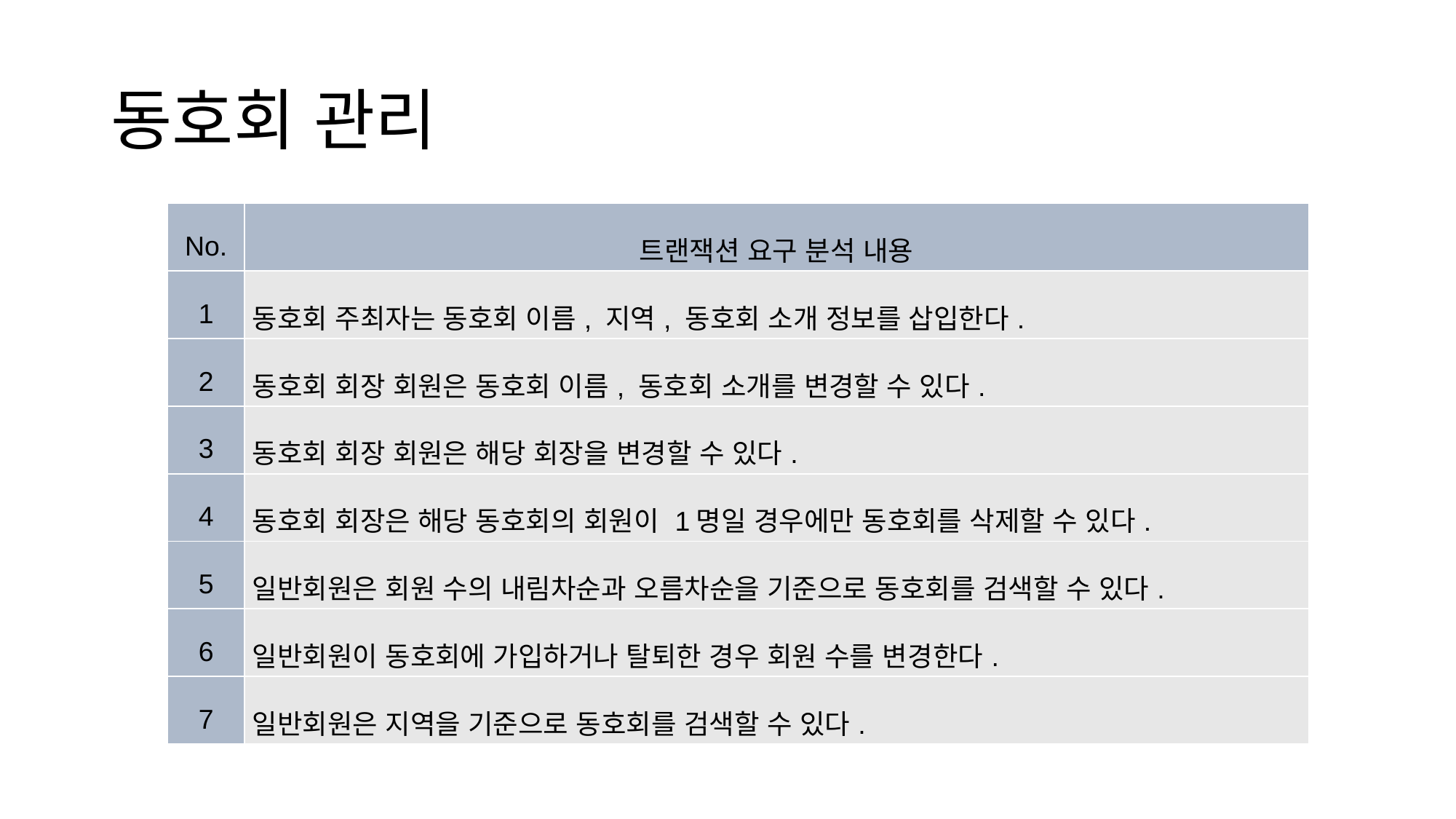

# 동호회 관리
| No. | 트랜잭션 요구 분석 내용 |
| --- | --- |
| 1 | 동호회 주최자는 동호회 이름, 지역, 동호회 소개 정보를 삽입한다. |
| 2 | 동호회 회장 회원은 동호회 이름, 동호회 소개를 변경할 수 있다. |
| 3 | 동호회 회장 회원은 해당 회장을 변경할 수 있다. |
| 4 | 동호회 회장은 해당 동호회의 회원이 1명일 경우에만 동호회를 삭제할 수 있다. |
| 5 | 일반회원은 회원 수의 내림차순과 오름차순을 기준으로 동호회를 검색할 수 있다. |
| 6 | 일반회원이 동호회에 가입하거나 탈퇴한 경우 회원 수를 변경한다. |
| 7 | 일반회원은 지역을 기준으로 동호회를 검색할 수 있다. |